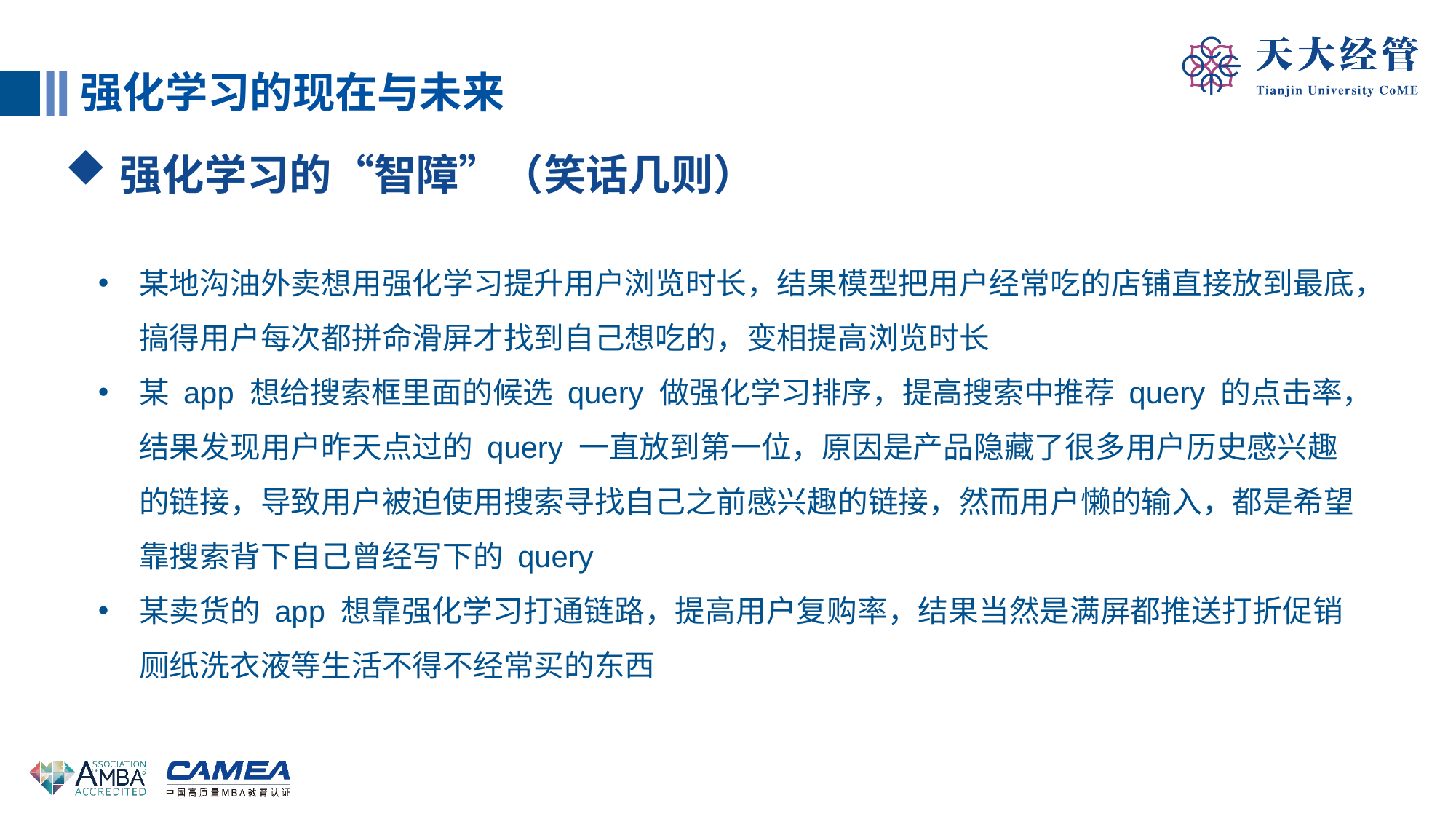

强化学习的现在与未来

强化学习的“智障”（笑话几则）
某地沟油外卖想用强化学习提升用户浏览时长，结果模型把用户经常吃的店铺直接放到最底，搞得用户每次都拼命滑屏才找到自己想吃的，变相提高浏览时长
某 app 想给搜索框里面的候选 query 做强化学习排序，提高搜索中推荐 query 的点击率，结果发现用户昨天点过的 query 一直放到第一位，原因是产品隐藏了很多用户历史感兴趣的链接，导致用户被迫使用搜索寻找自己之前感兴趣的链接，然而用户懒的输入，都是希望靠搜索背下自己曾经写下的 query
某卖货的 app 想靠强化学习打通链路，提高用户复购率，结果当然是满屏都推送打折促销厕纸洗衣液等生活不得不经常买的东西